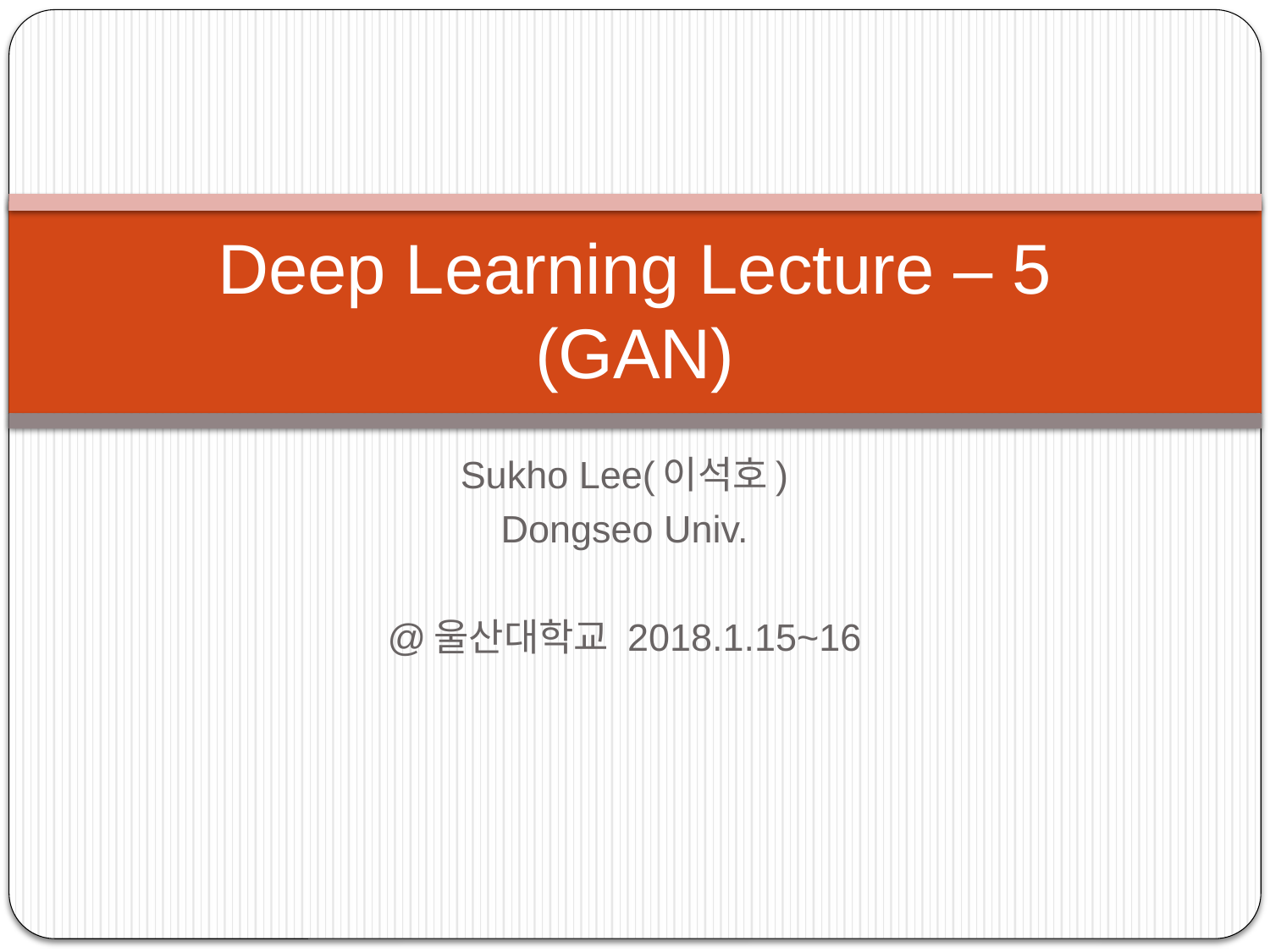

# Deep Learning Lecture – 5 (GAN)
Sukho Lee(이석호)
Dongseo Univ.

@울산대학교 2018.1.15~16